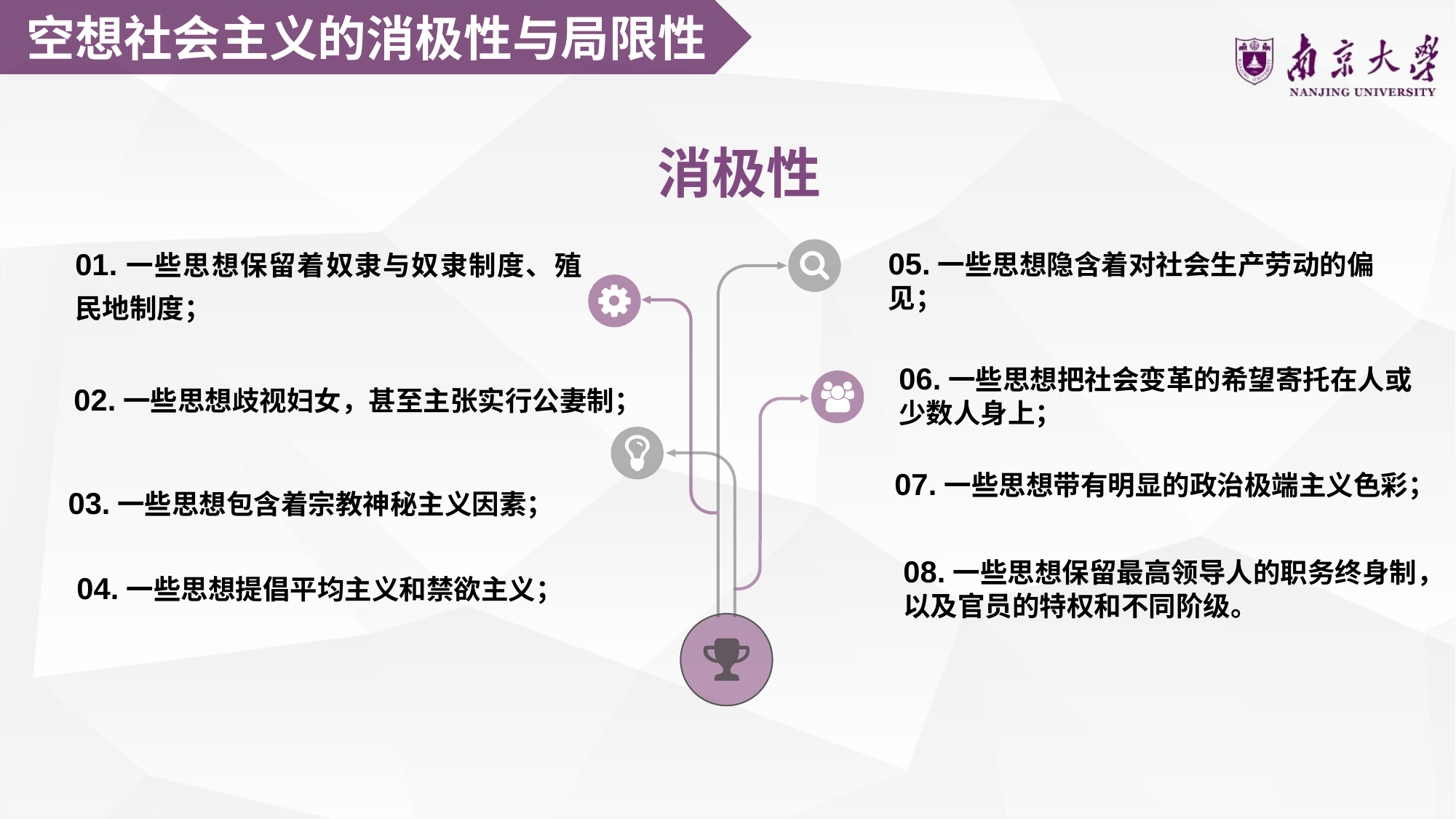

空想社会主义的消极性与局限性
消极性
01.一些思想保留着奴隶与奴隶制度、殖民地制度；

05.一些思想隐含着对社会生产劳动的偏见；

06.一些思想把社会变革的希望寄托在人或少数人身上；

02.一些思想歧视妇女，甚至主张实行公妻制；

07.一些思想带有明显的政治极端主义色彩；
03.一些思想包含着宗教神秘主义因素；
08.一些思想保留最高领导人的职务终身制，以及官员的特权和不同阶级。
04.一些思想提倡平均主义和禁欲主义；